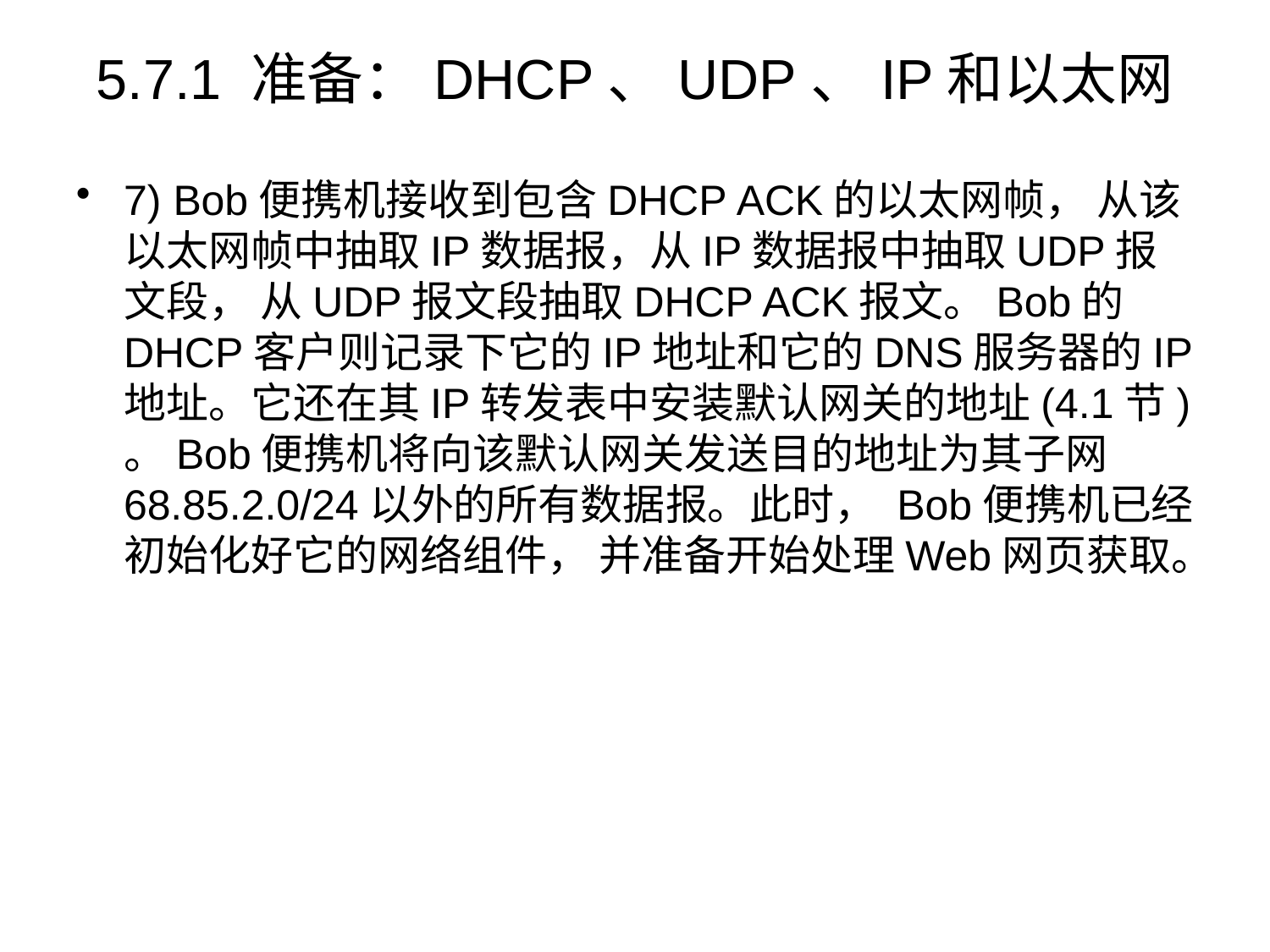

# 5.7.1 准备：DHCP、UDP、IP和以太网
7) Bob便携机接收到包含DHCP ACK的以太网帧， 从该以太网帧中抽取IP数据报，从IP数据报中抽取UDP报文段， 从UDP报文段抽取DHCP ACK报文。Bob的DHCP客户则记录下它的IP地址和它的DNS服务器的IP地址。它还在其IP转发表中安装默认网关的地址(4.1节) 。Bob便携机将向该默认网关发送目的地址为其子网68.85.2.0/24以外的所有数据报。此时， Bob便携机已经初始化好它的网络组件， 并准备开始处理Web网页获取。